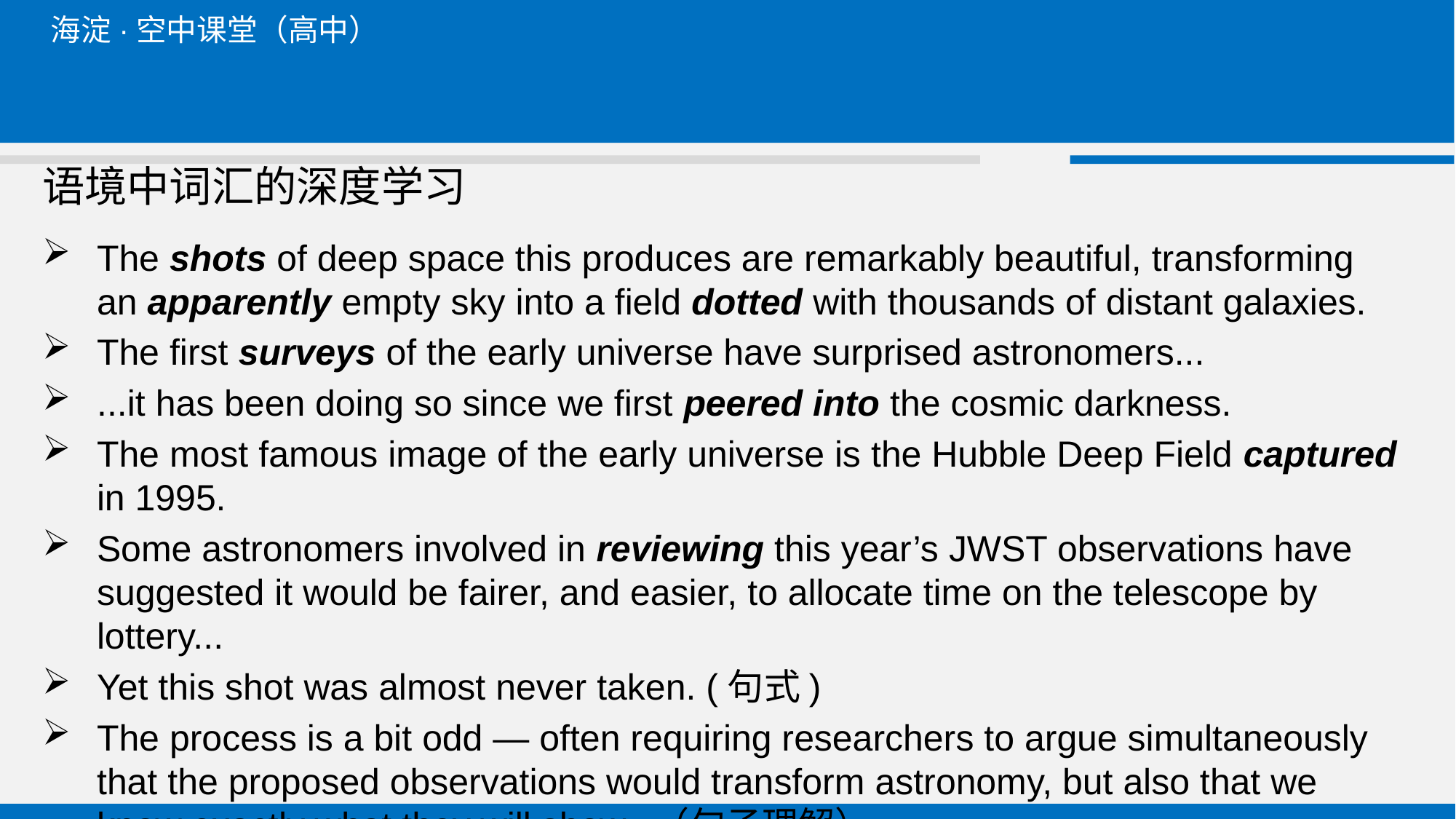

# 语境中词汇的深度学习
The shots of deep space this produces are remarkably beautiful, transforming an apparently empty sky into a field dotted with thousands of distant galaxies.
The first surveys of the early universe have surprised astronomers...
...it has been doing so since we first peered into the cosmic darkness.
The most famous image of the early universe is the Hubble Deep Field captured in 1995.
Some astronomers involved in reviewing this year’s JWST observations have suggested it would be fairer, and easier, to allocate time on the telescope by lottery...
Yet this shot was almost never taken. (句式)
The process is a bit odd — often requiring researchers to argue simultaneously that the proposed observations would transform astronomy, but also that we know exactly what they will show. （句子理解）